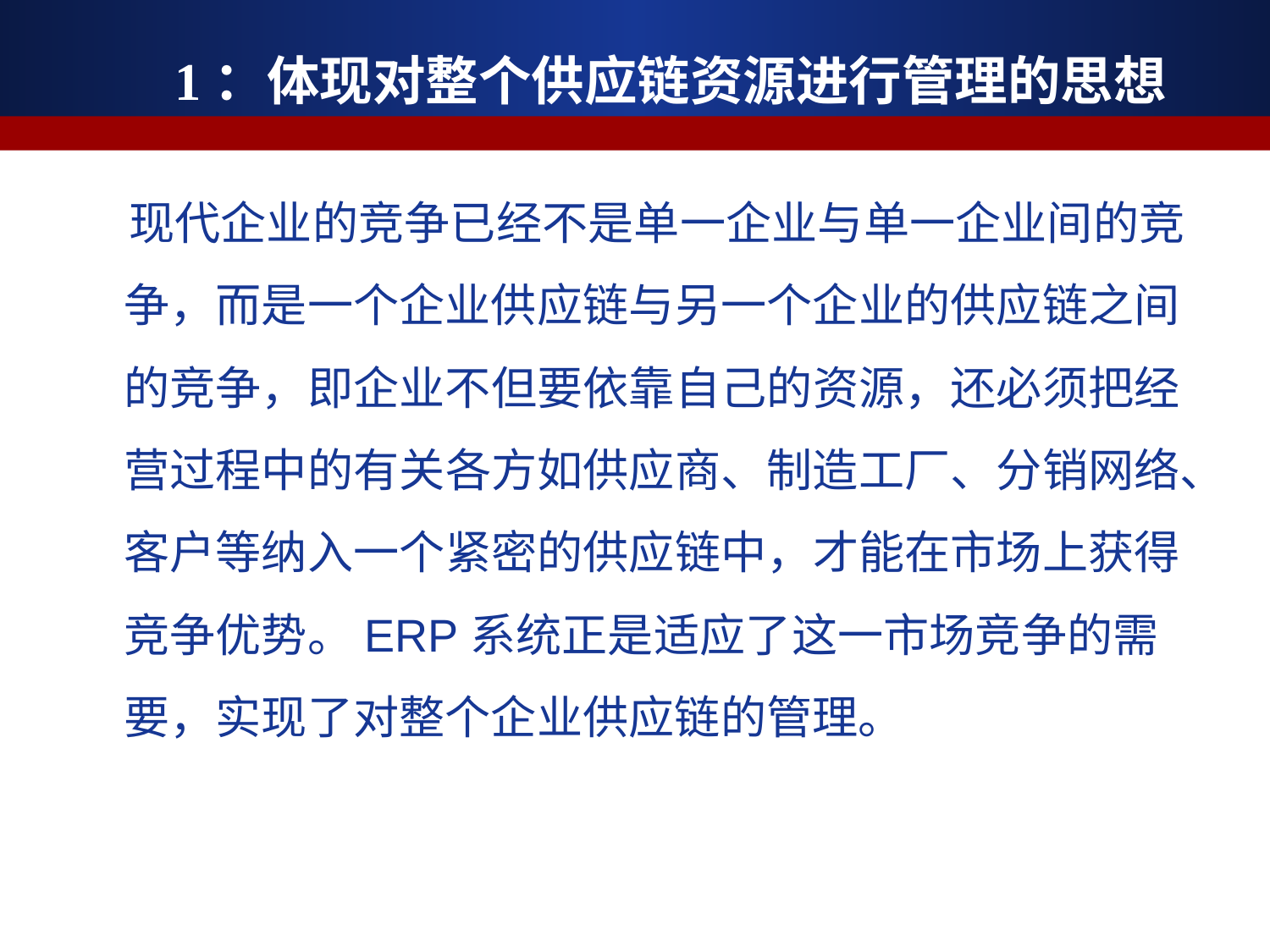

# 1：体现对整个供应链资源进行管理的思想
    现代企业的竞争已经不是单一企业与单一企业间的竞争，而是一个企业供应链与另一个企业的供应链之间的竞争，即企业不但要依靠自己的资源，还必须把经营过程中的有关各方如供应商、制造工厂、分销网络、客户等纳入一个紧密的供应链中，才能在市场上获得竞争优势。ERP系统正是适应了这一市场竞争的需要，实现了对整个企业供应链的管理。